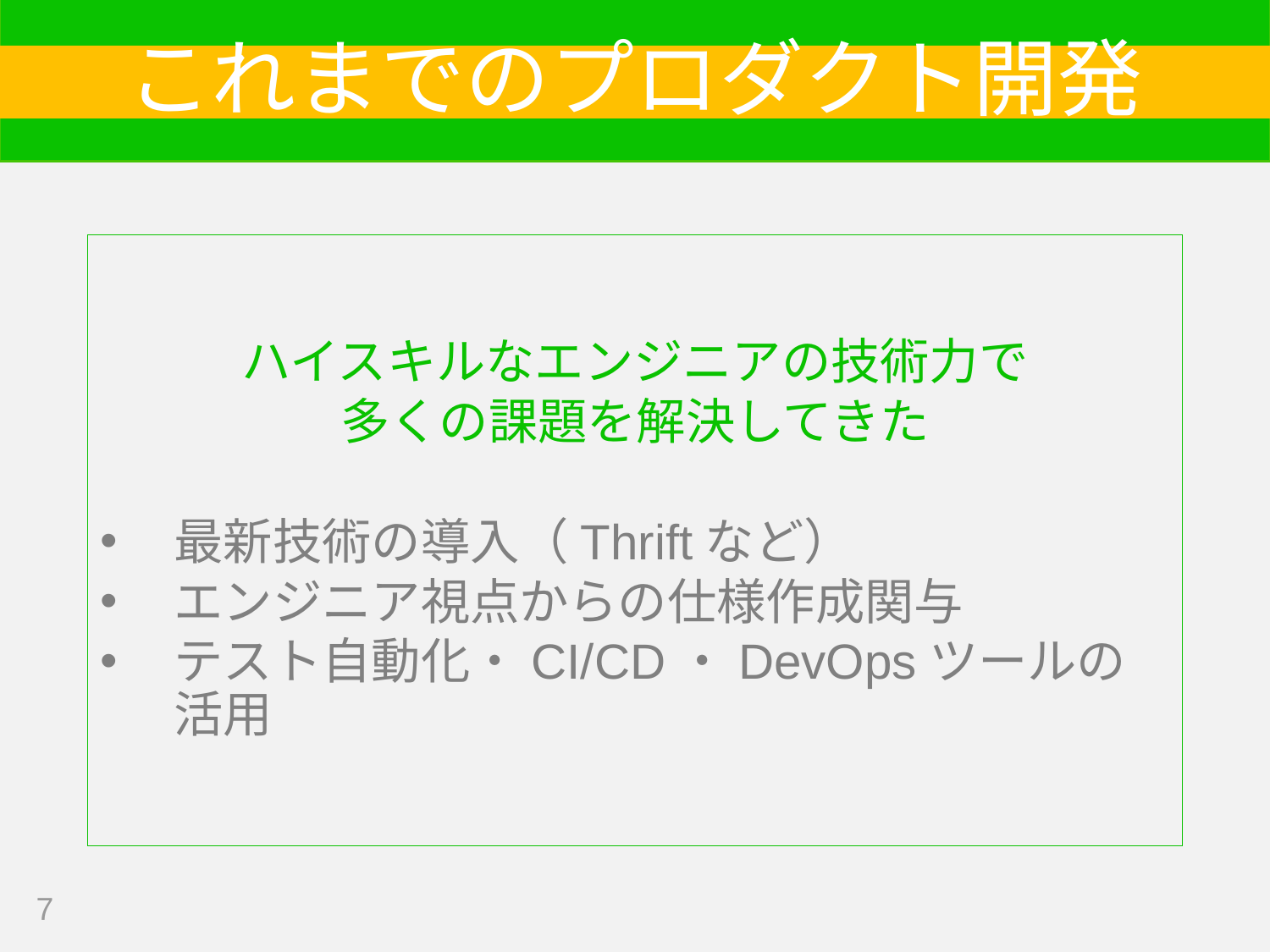

# これまでのプロダクト開発
ハイスキルなエンジニアの技術力で
多くの課題を解決してきた

最新技術の導入（Thriftなど）
エンジニア視点からの仕様作成関与
テスト自動化・CI/CD・DevOpsツールの活用
7